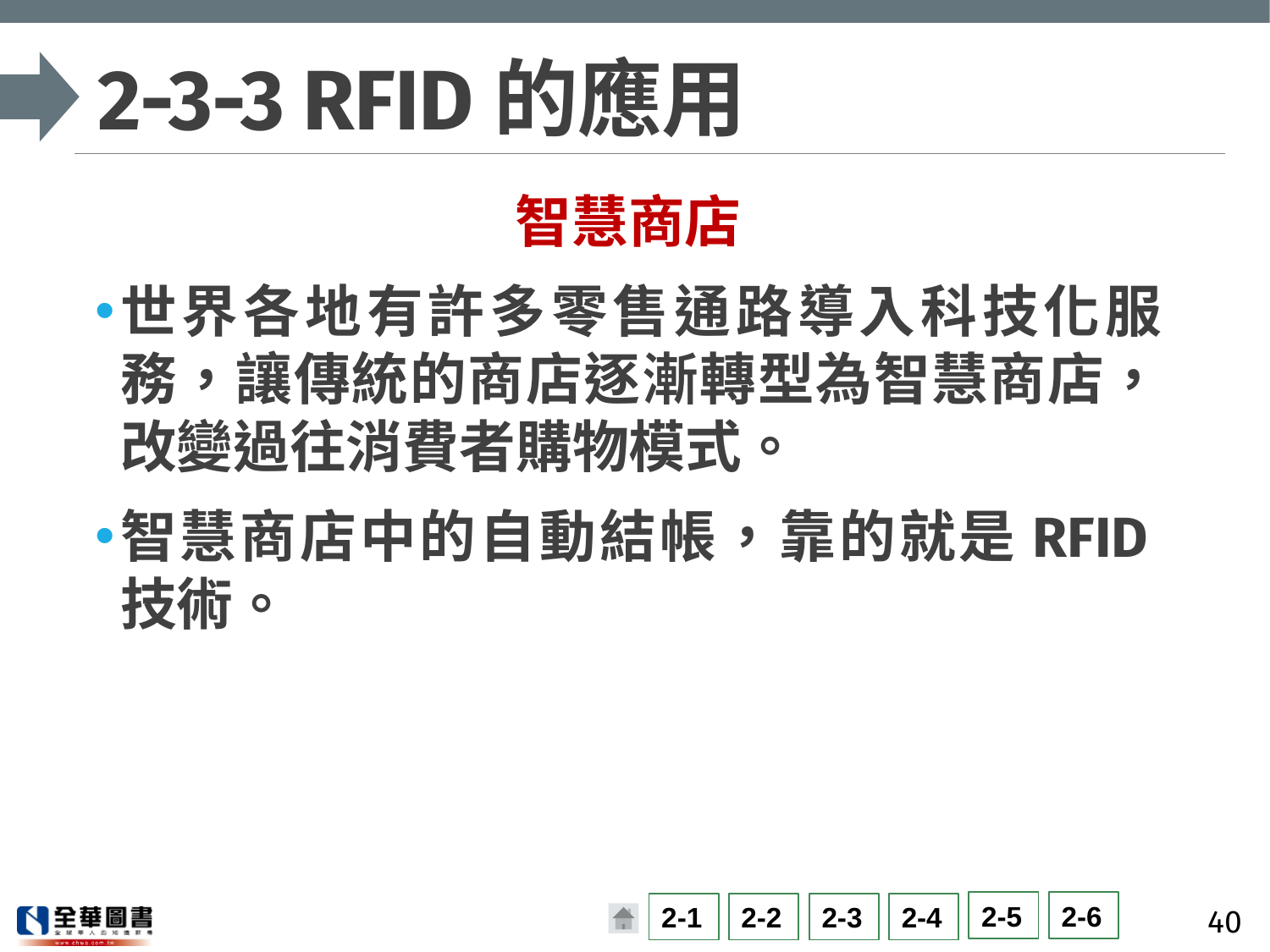

# 2-3-3 RFID的應用
智慧商店
世界各地有許多零售通路導入科技化服務，讓傳統的商店逐漸轉型為智慧商店，改變過往消費者購物模式。
智慧商店中的自動結帳，靠的就是RFID技術。
40